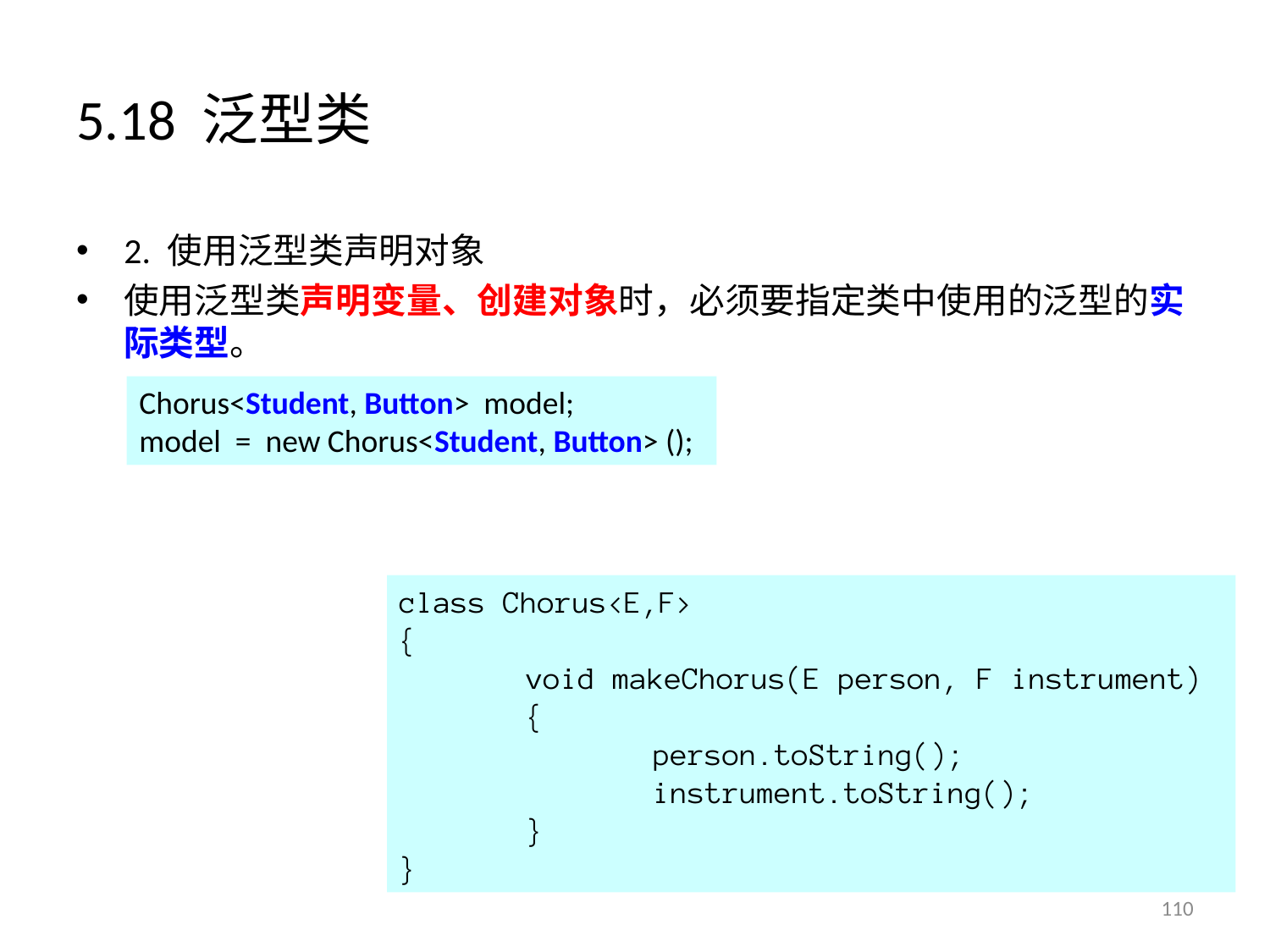

# 5.18 泛型类
2. 使用泛型类声明对象
使用泛型类声明变量、创建对象时，必须要指定类中使用的泛型的实际类型。

Chorus<Student, Button>  model;
model  =  new Chorus<Student, Button> ();
class Chorus<E,F>
{
	void makeChorus(E person, F instrument)
	{
		person.toString();   				instrument.toString();
	}
}
110